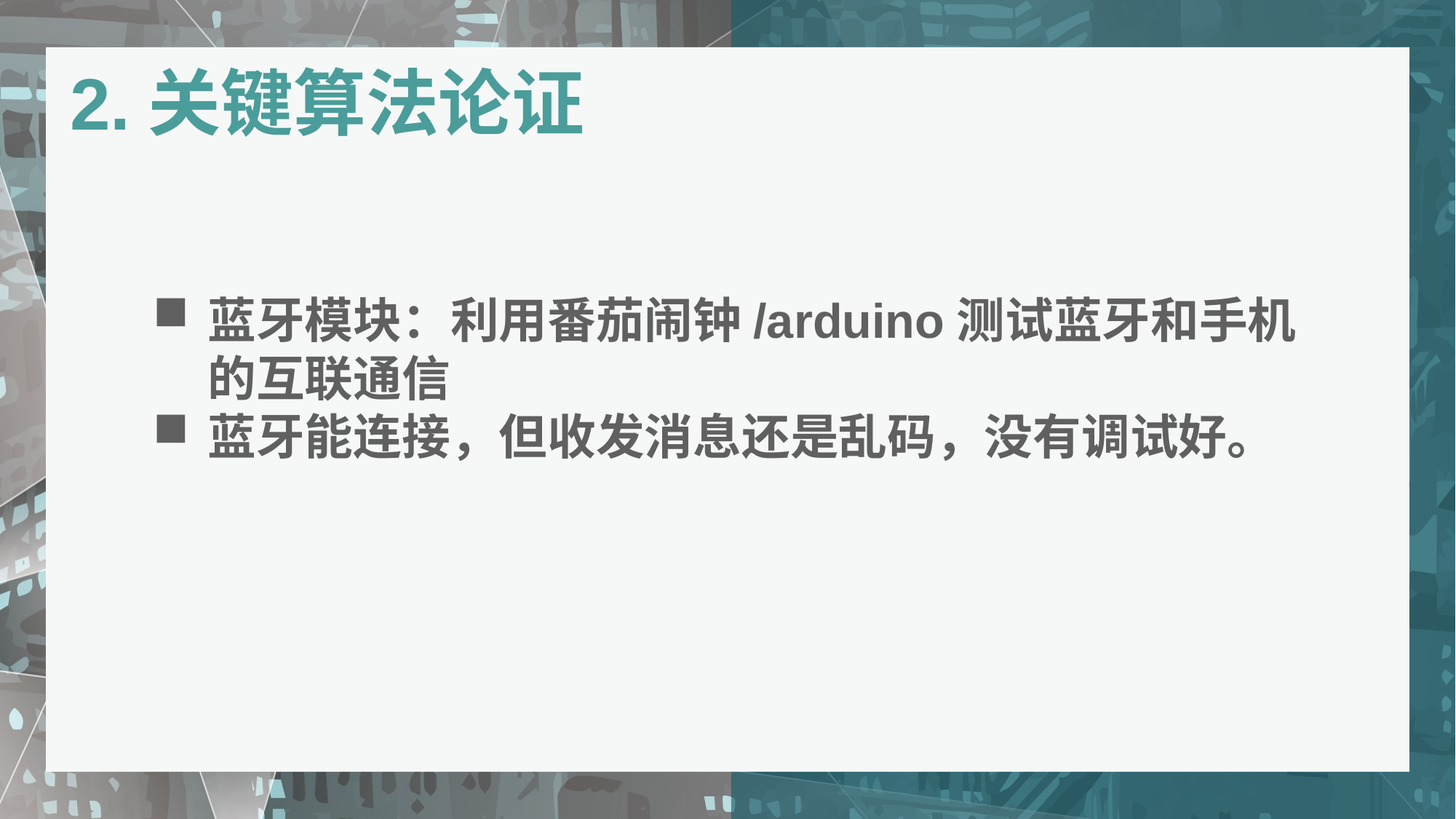

2.关键算法论证
蓝牙模块：利用番茄闹钟/arduino测试蓝牙和手机的互联通信
蓝牙能连接，但收发消息还是乱码，没有调试好。